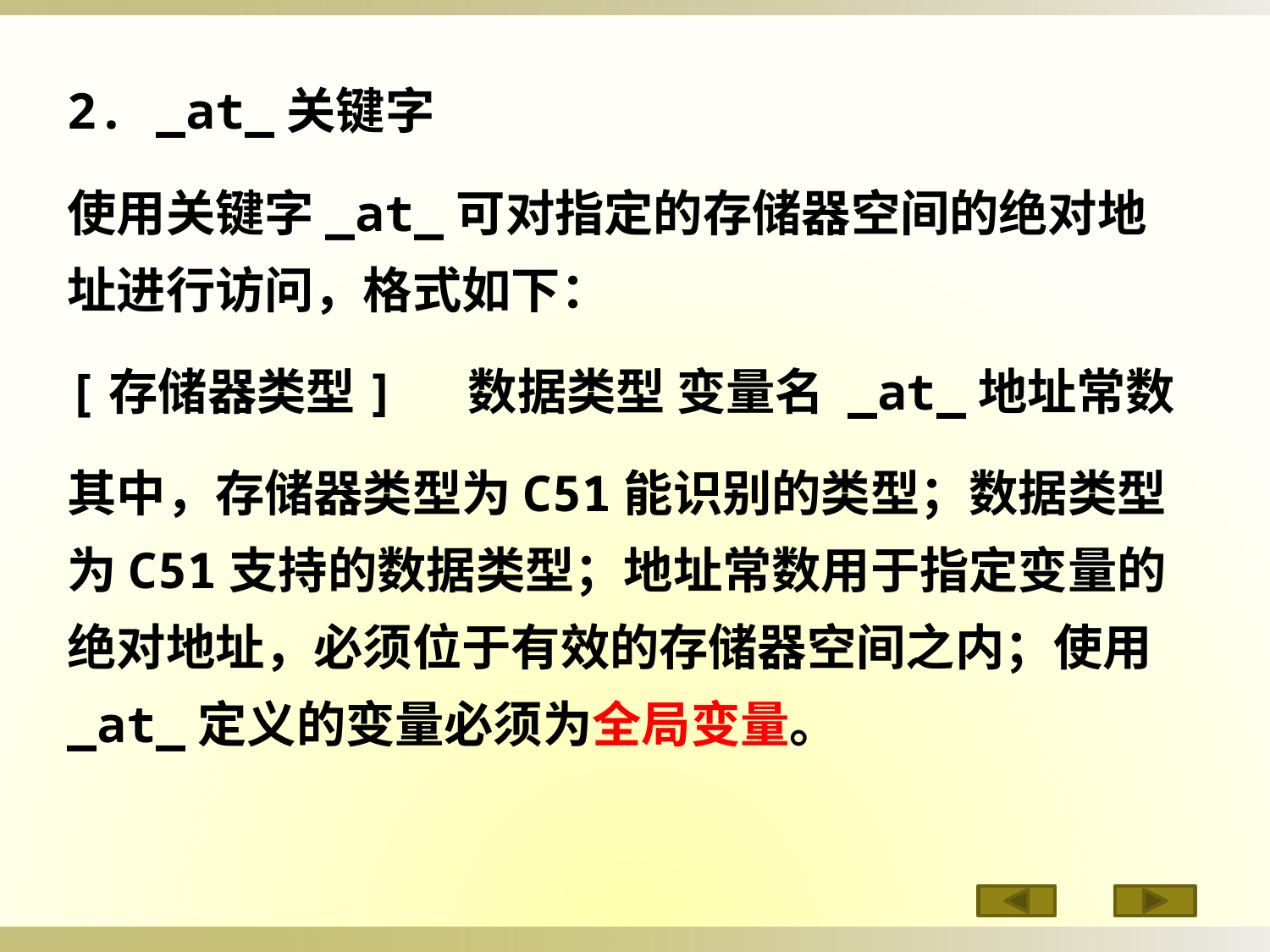

2. _at_关键字
使用关键字_at_可对指定的存储器空间的绝对地址进行访问，格式如下：
[存储器类型]  数据类型 变量名 _at_地址常数
其中，存储器类型为C51能识别的类型；数据类型为C51支持的数据类型；地址常数用于指定变量的绝对地址，必须位于有效的存储器空间之内；使用_at_定义的变量必须为全局变量。